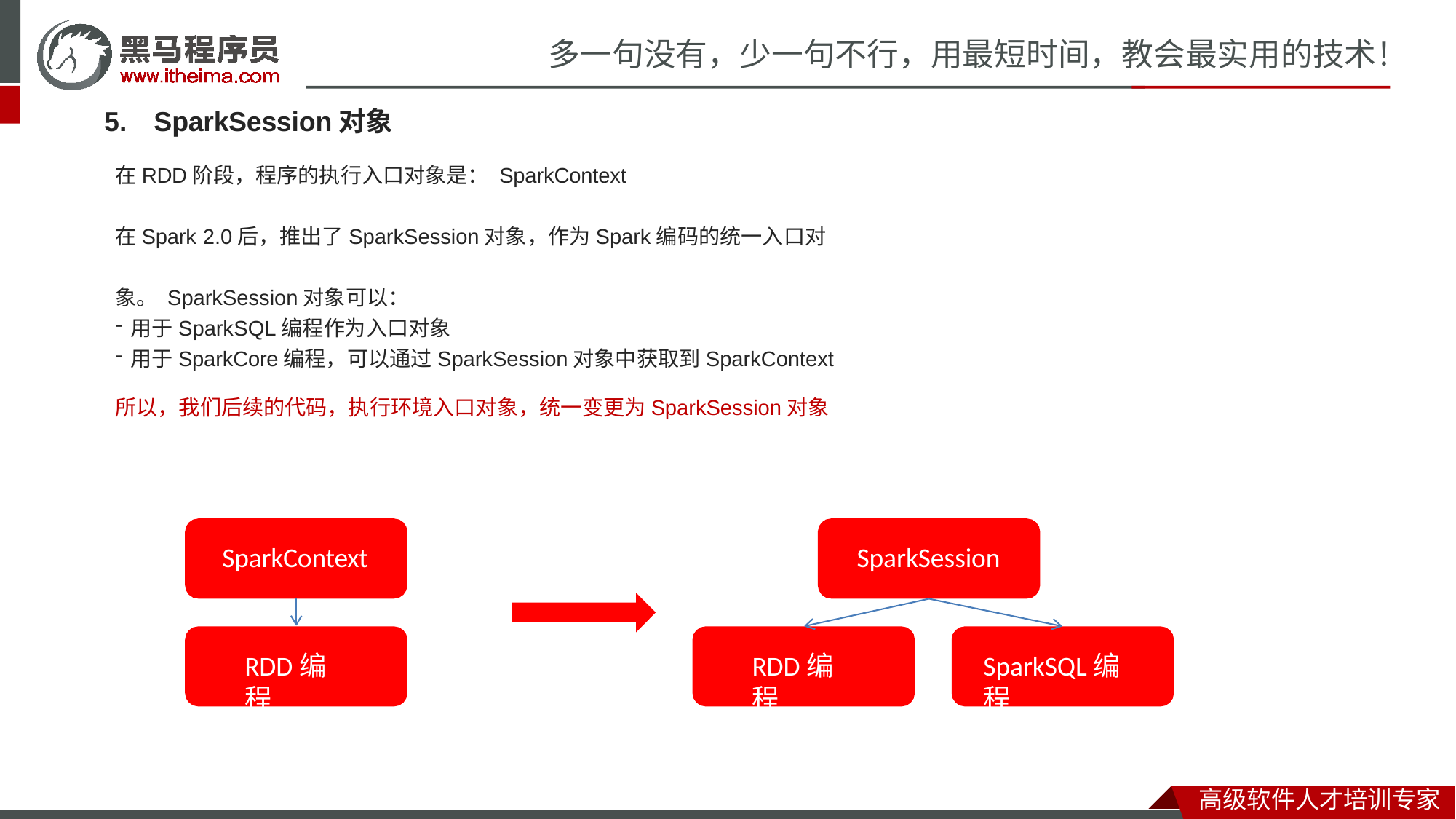

# 多一句没有，少一句不行，用最短时间，教会最实用的技术！

SparkSession对象

在RDD阶段，程序的执行入口对象是： SparkContext
在Spark 2.0后，推出了SparkSession对象，作为Spark编码的统一入口对象。 SparkSession对象可以：
用于SparkSQL编程作为入口对象
用于SparkCore编程，可以通过SparkSession对象中获取到SparkContext

所以，我们后续的代码，执行环境入口对象，统一变更为SparkSession对象

SparkContext
SparkSession

RDD编程
RDD编程
SparkSQL编程
高级软件人才培训专家